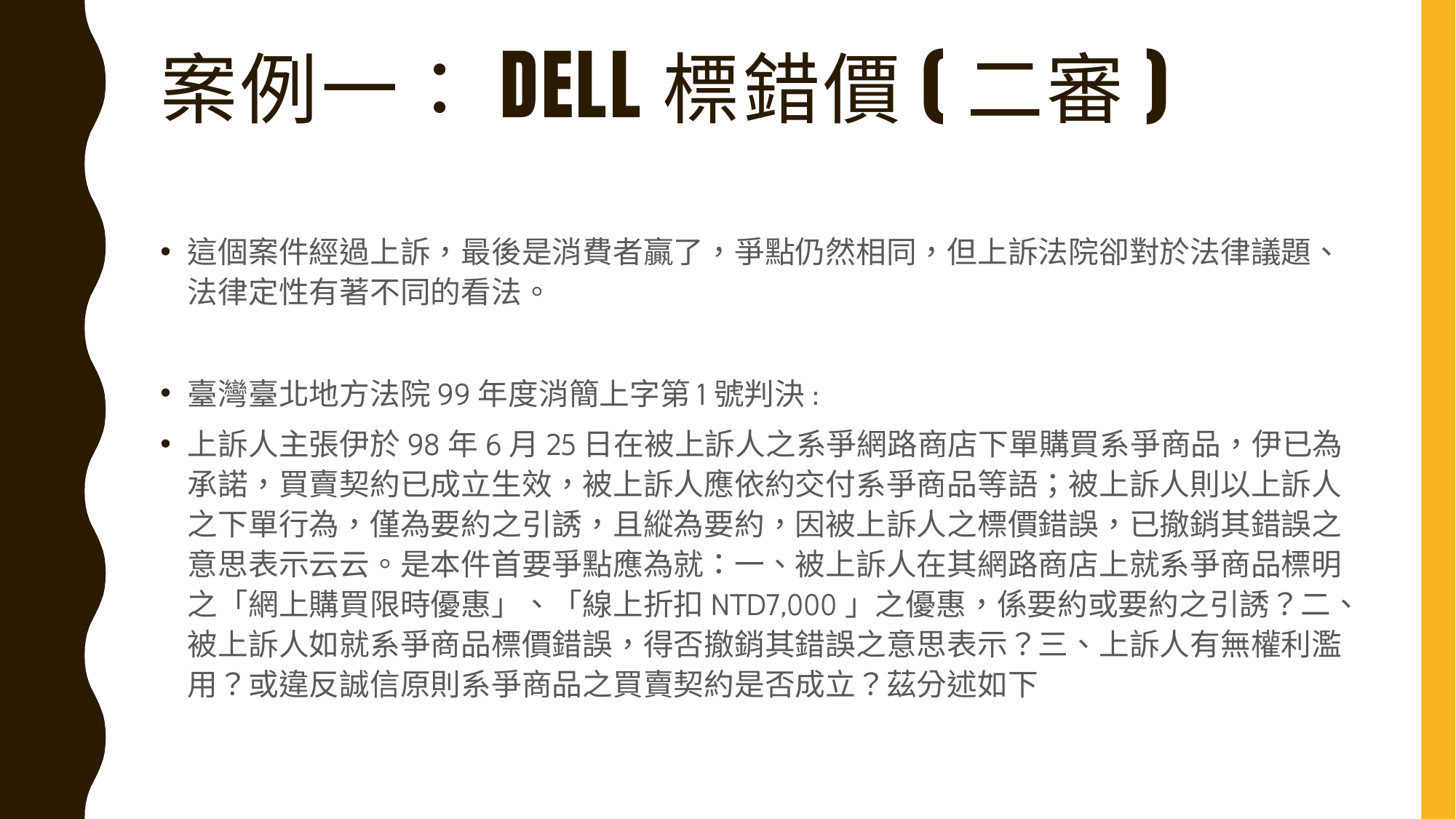

# 案例一：dell標錯價(二審)
這個案件經過上訴，最後是消費者贏了，爭點仍然相同，但上訴法院卻對於法律議題、法律定性有著不同的看法。

臺灣臺北地方法院99年度消簡上字第1號判決:
上訴人主張伊於98年6月25日在被上訴人之系爭網路商店下單購買系爭商品，伊已為承諾，買賣契約已成立生效，被上訴人應依約交付系爭商品等語；被上訴人則以上訴人之下單行為，僅為要約之引誘，且縱為要約，因被上訴人之標價錯誤，已撤銷其錯誤之意思表示云云。是本件首要爭點應為就：一、被上訴人在其網路商店上就系爭商品標明之「網上購買限時優惠」、「線上折扣NTD7,000」之優惠，係要約或要約之引誘？二、被上訴人如就系爭商品標價錯誤，得否撤銷其錯誤之意思表示？三、上訴人有無權利濫用？或違反誠信原則系爭商品之買賣契約是否成立？茲分述如下